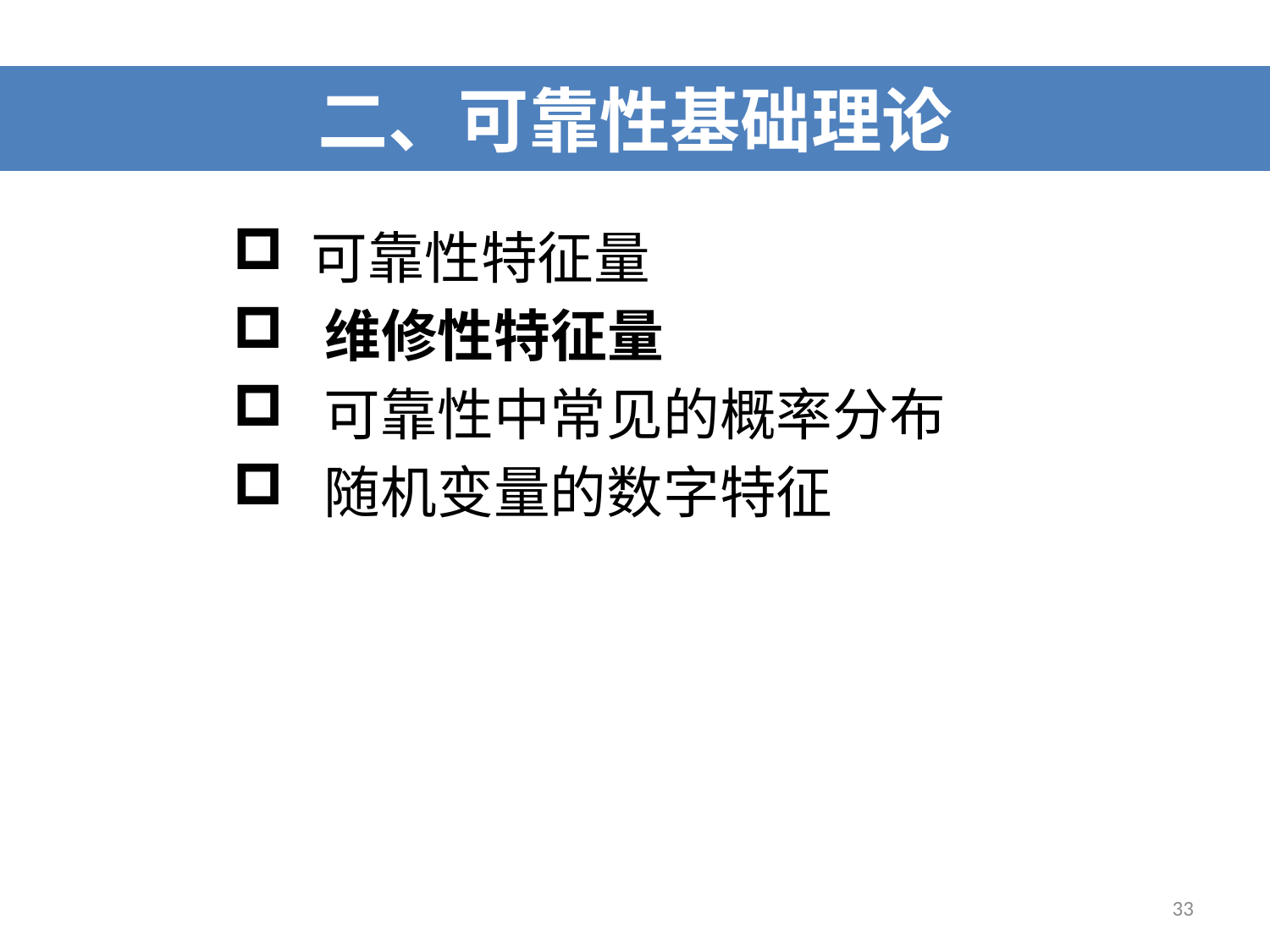

二、可靠性基础理论
 可靠性特征量
  维修性特征量
  可靠性中常见的概率分布
  随机变量的数字特征
33